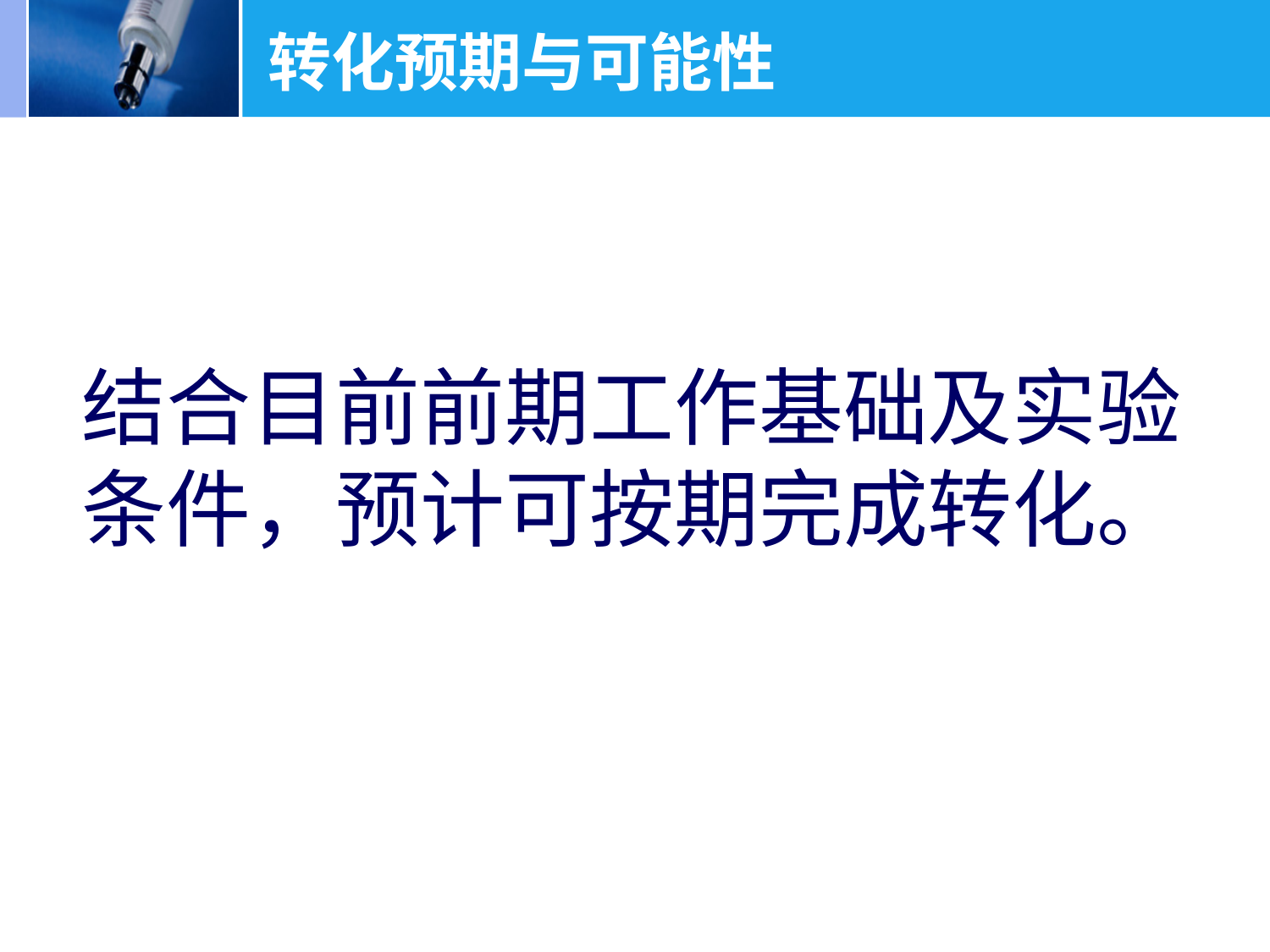

# 转化预期与可能性
结合目前前期工作基础及实验条件，预计可按期完成转化。